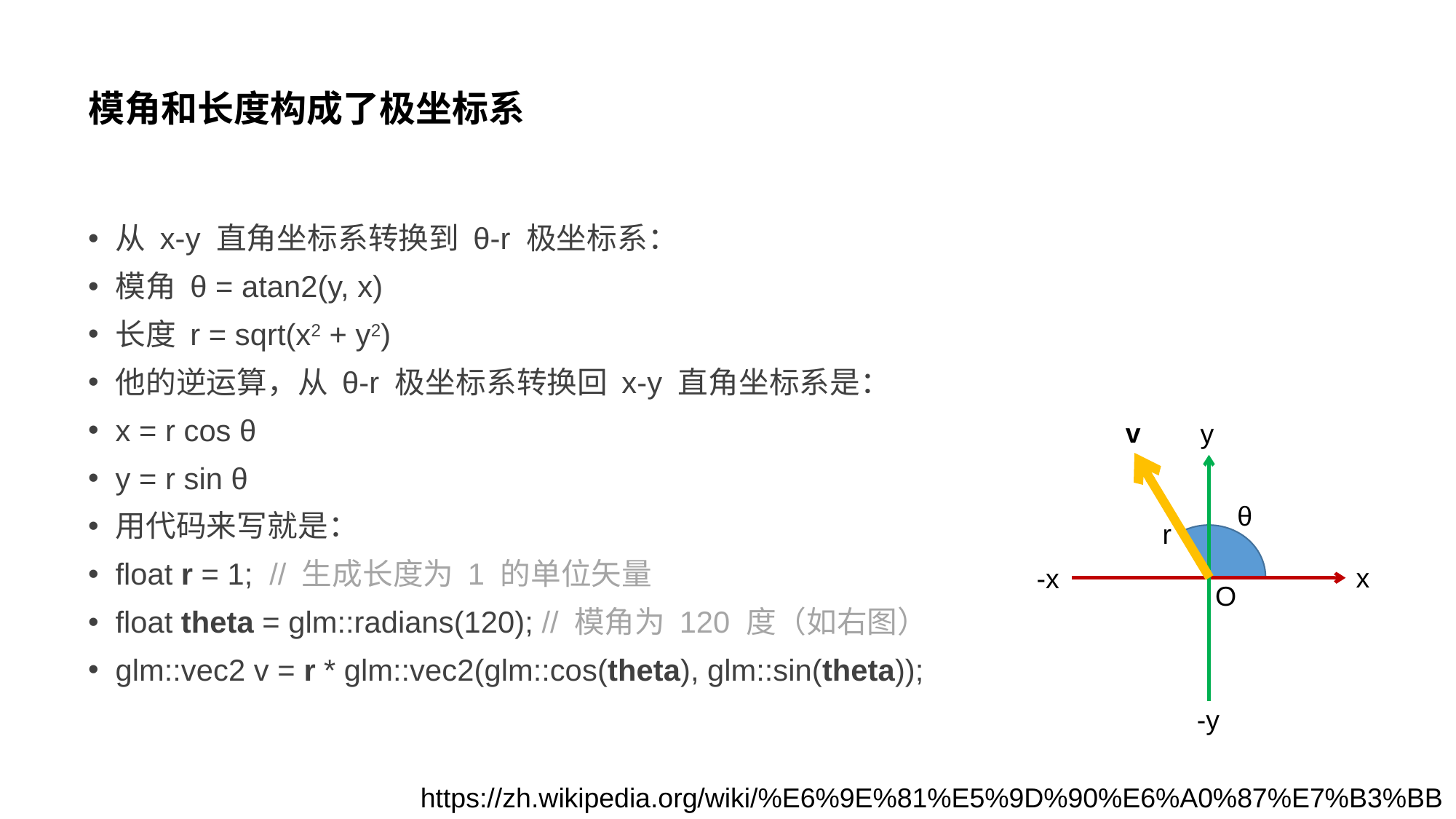

# 模角和长度构成了极坐标系
从 x-y 直角坐标系转换到 θ-r 极坐标系：
模角 θ = atan2(y, x)
长度 r = sqrt(x2 + y2)
他的逆运算，从 θ-r 极坐标系转换回 x-y 直角坐标系是：
x = r cos θ
y = r sin θ
用代码来写就是：
float r = 1;  // 生成长度为 1 的单位矢量
float theta = glm::radians(120); // 模角为 120 度（如右图）
glm::vec2 v = r * glm::vec2(glm::cos(theta), glm::sin(theta));
v
y
-y
x
-x
O

θ
r
https://zh.wikipedia.org/wiki/%E6%9E%81%E5%9D%90%E6%A0%87%E7%B3%BB